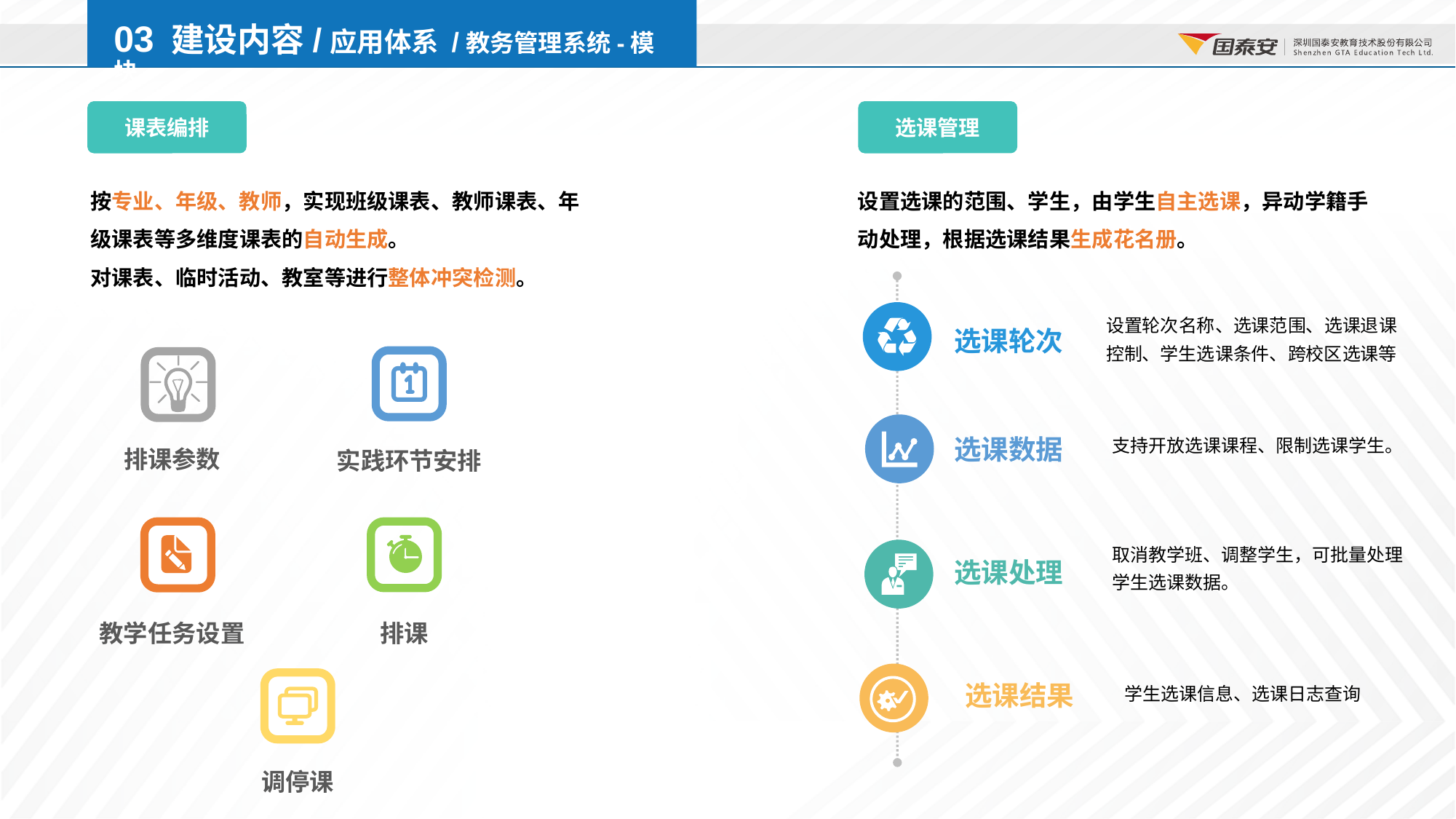

03 建设内容/应用体系 /教务管理系统-模块
课表编排
选课管理
按专业、年级、教师，实现班级课表、教师课表、年级课表等多维度课表的自动生成。
对课表、临时活动、教室等进行整体冲突检测。
设置选课的范围、学生，由学生自主选课，异动学籍手动处理，根据选课结果生成花名册。

设置轮次名称、选课范围、选课退课控制、学生选课条件、跨校区选课等
选课轮次

选课数据
支持开放选课课程、限制选课学生。
排课参数
实践环节安排

取消教学班、调整学生，可批量处理学生选课数据。

选课处理

教学任务设置
排课
选课结果

学生选课信息、选课日志查询

调停课